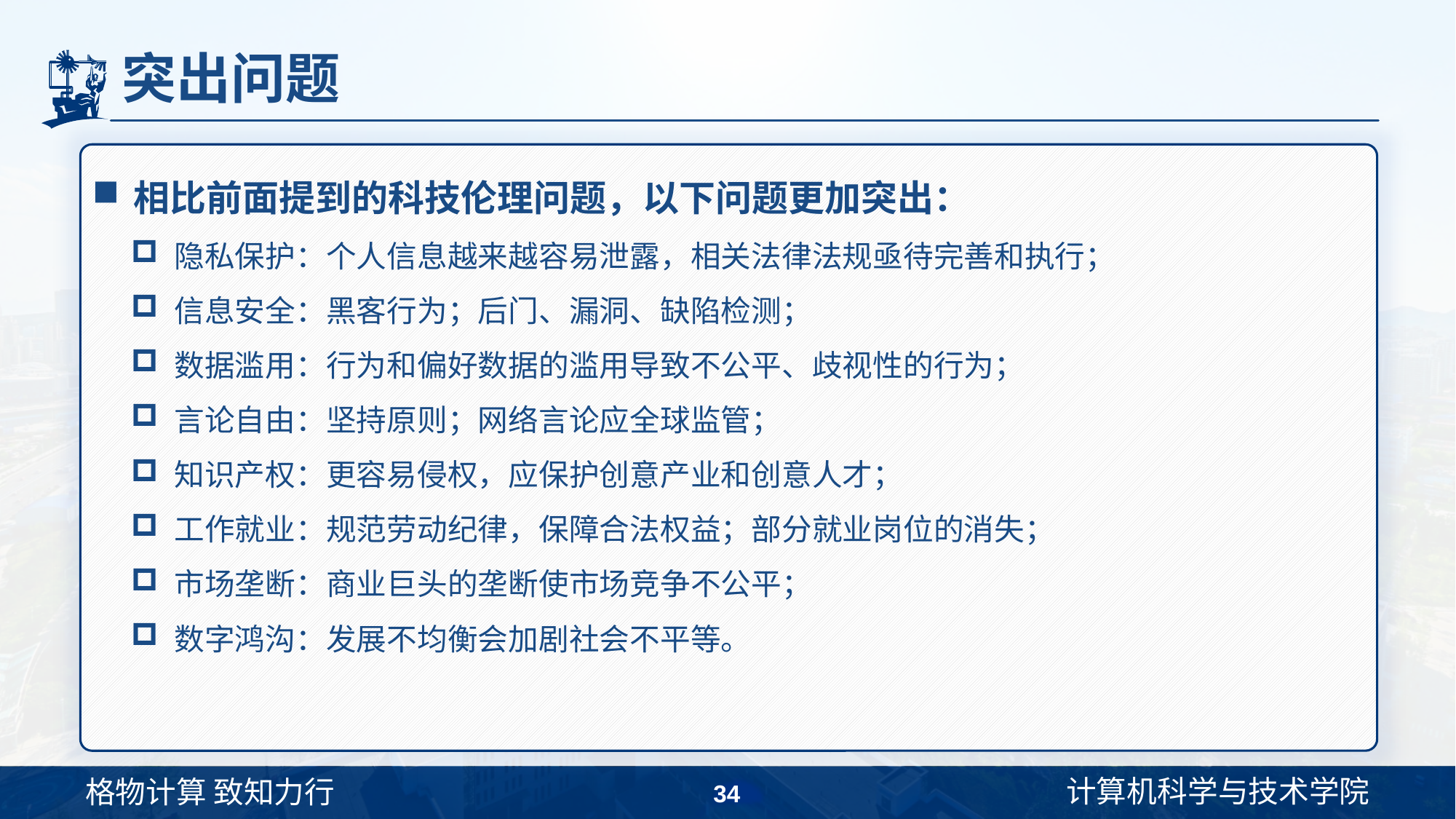

# 突出问题
相比前面提到的科技伦理问题，以下问题更加突出：
隐私保护：个人信息越来越容易泄露，相关法律法规亟待完善和执行；
信息安全：黑客行为；后门、漏洞、缺陷检测；
数据滥用：行为和偏好数据的滥用导致不公平、歧视性的行为；
言论自由：坚持原则；网络言论应全球监管；
知识产权：更容易侵权，应保护创意产业和创意人才；
工作就业：规范劳动纪律，保障合法权益；部分就业岗位的消失；
市场垄断：商业巨头的垄断使市场竞争不公平；
数字鸿沟：发展不均衡会加剧社会不平等。
34